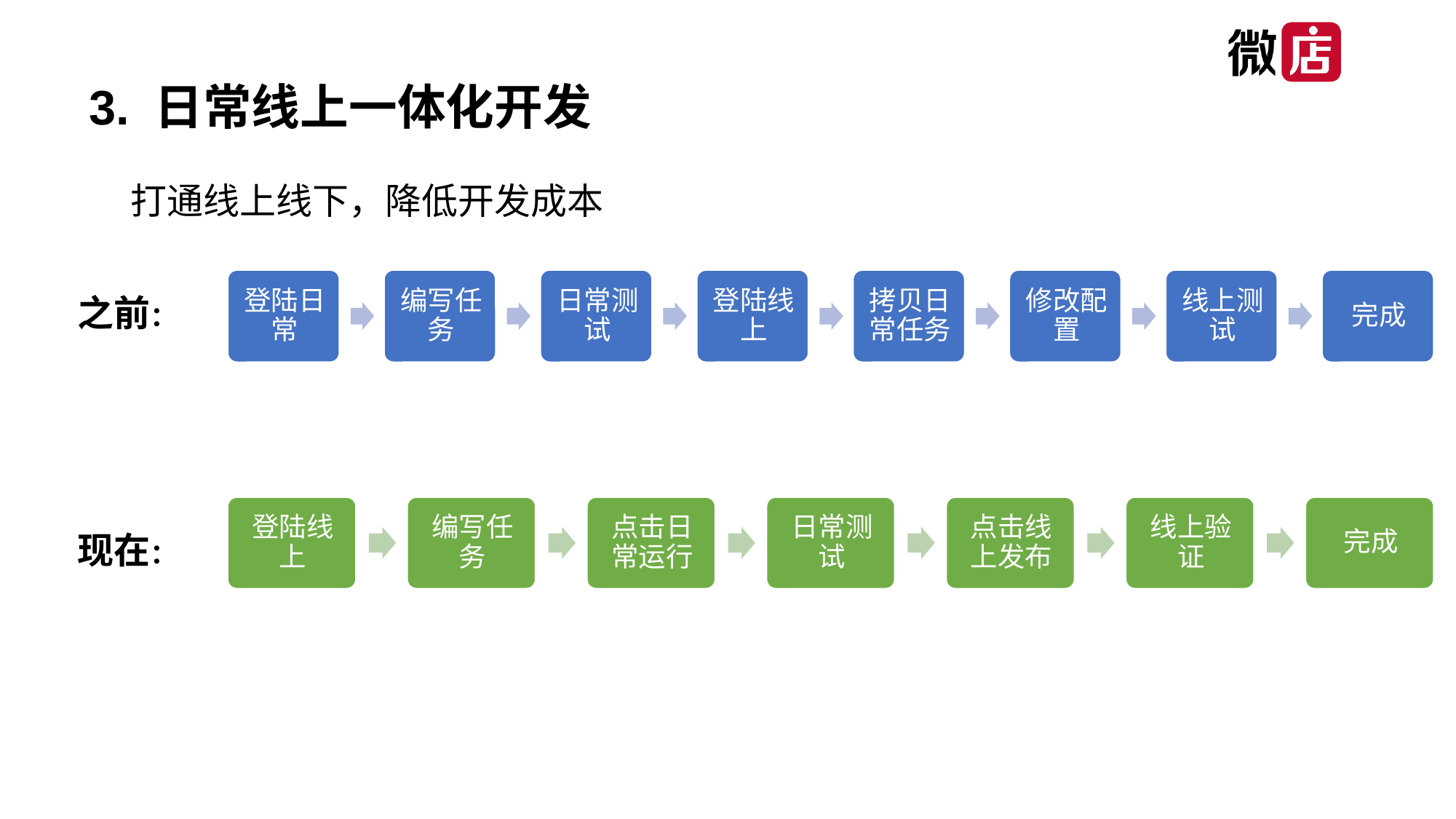

登陆日常

编写任务

日常测试

登陆线上

拷贝日常任务

修改配置

线上测试

完成
3. 日常线上一体化开发

    打通线上线下，降低开发成本
登陆线上

编写任务

点击日常运行

日常测试

点击线上发布

线上验证

完成
之前：
现在：